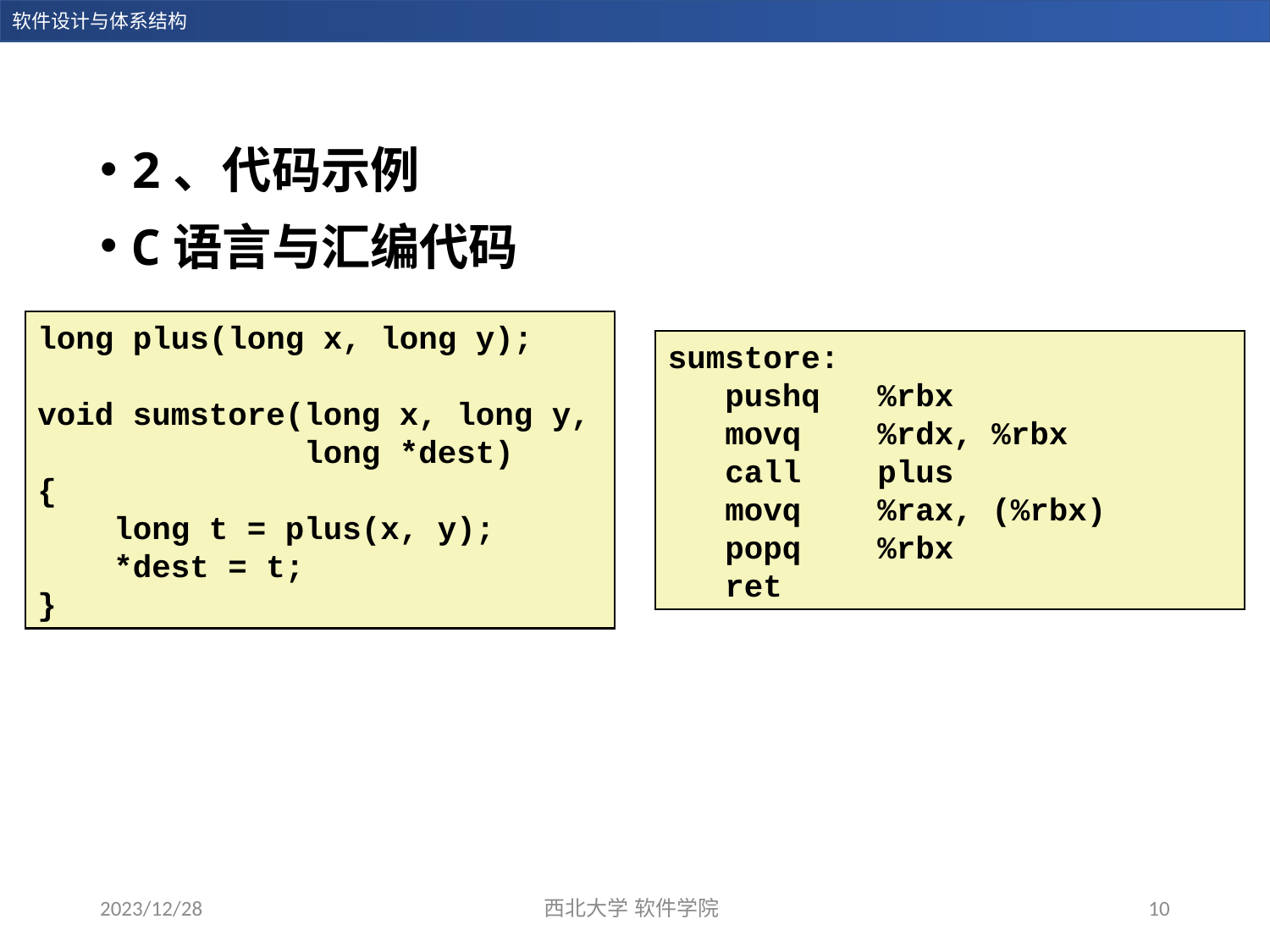

2、代码示例
C语言与汇编代码
long plus(long x, long y);

void sumstore(long x, long y,
              long *dest)
{
    long t = plus(x, y);
    *dest = t;
}
sumstore:
   pushq   %rbx
   movq    %rdx, %rbx
   call    plus
   movq    %rax, (%rbx)
   popq    %rbx
   ret
2023/12/28
西北大学 软件学院
10